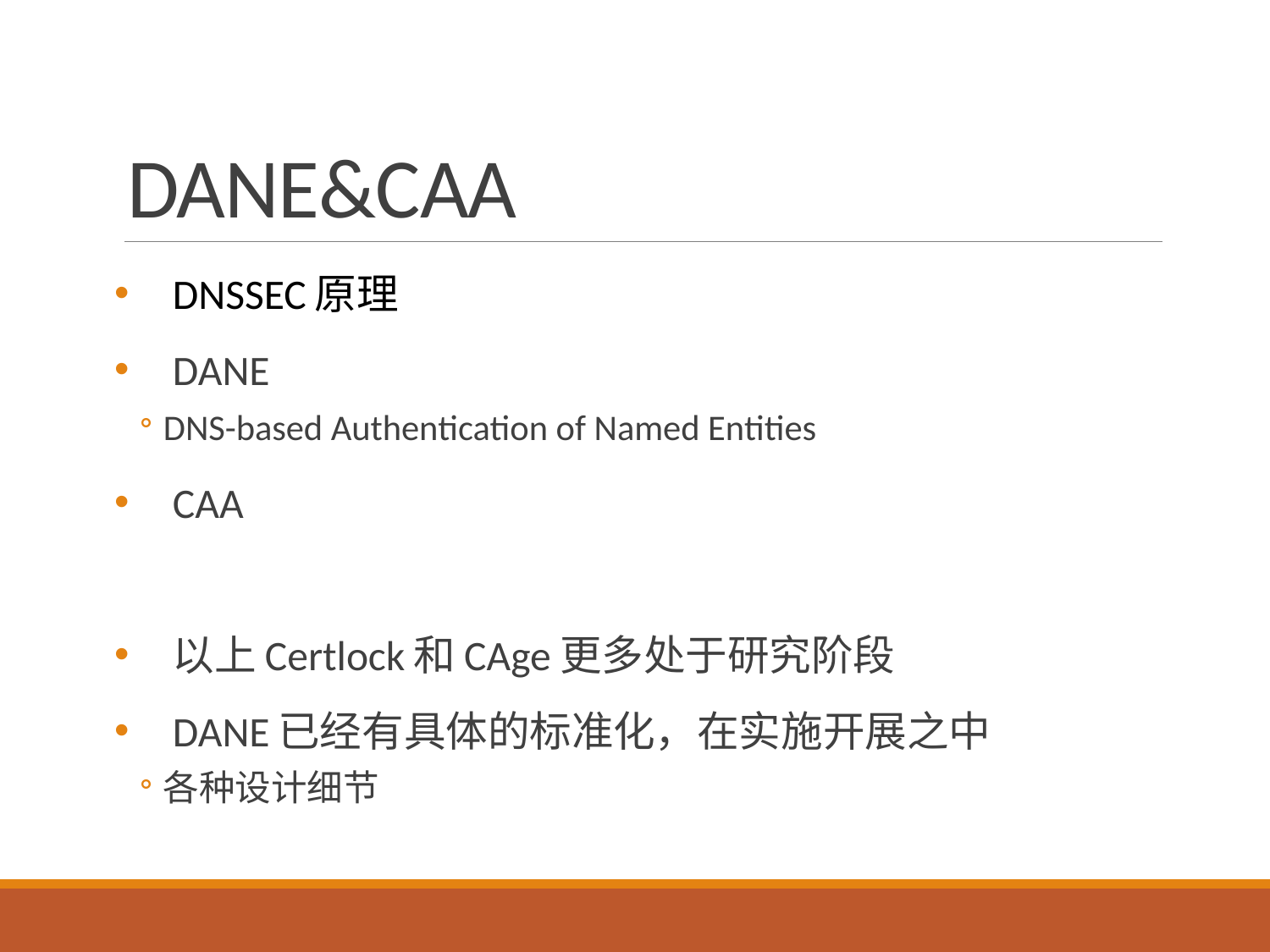

# DANE&CAA
DNSSEC原理
DANE
DNS-based Authentication of Named Entities
CAA

以上Certlock和CAge更多处于研究阶段
DANE已经有具体的标准化，在实施开展之中
各种设计细节